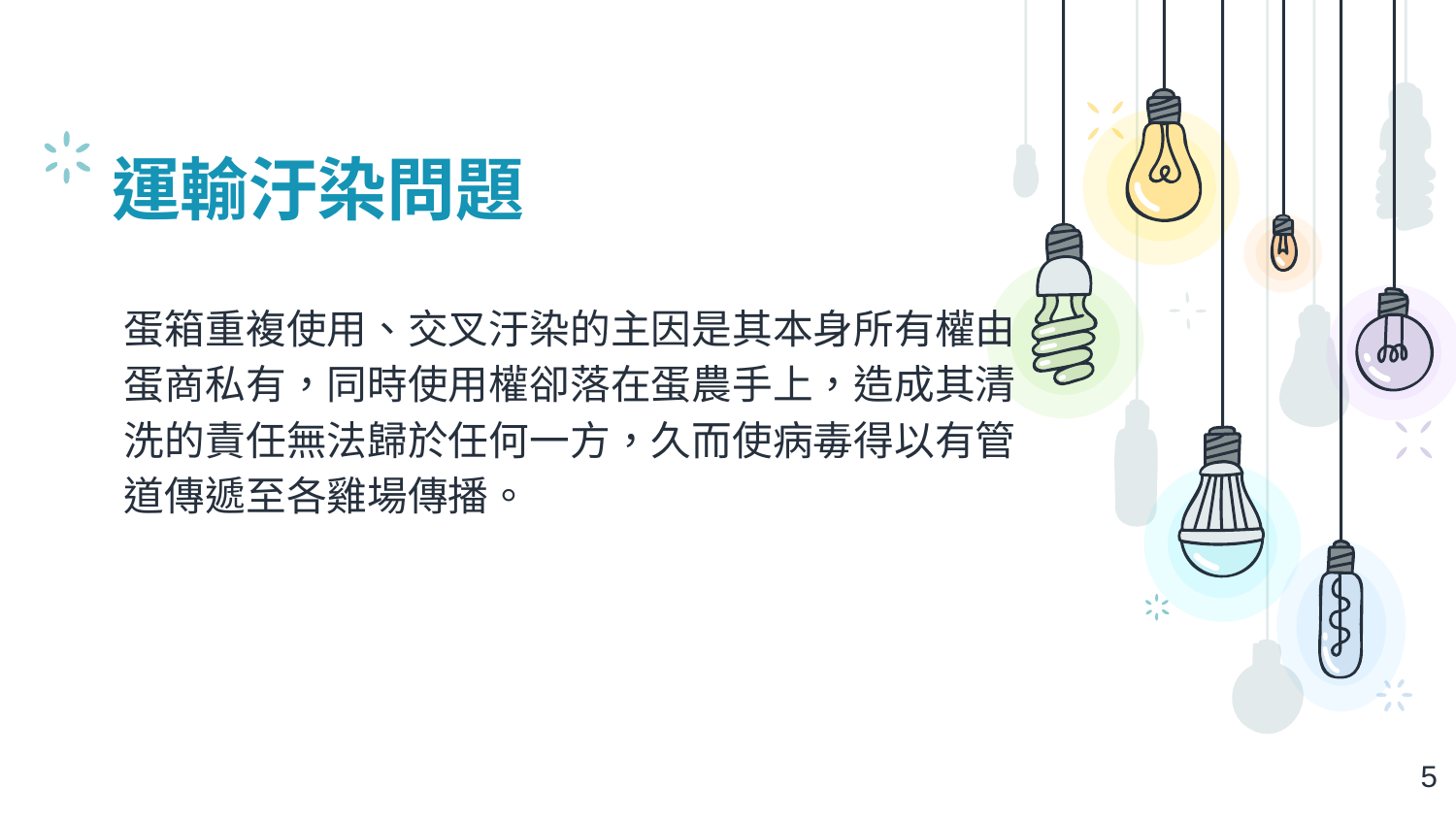

# 運輸汙染問題
蛋箱重複使用、交叉汙染的主因是其本身所有權由蛋商私有，同時使用權卻落在蛋農手上，造成其清洗的責任無法歸於任何一方，久而使病毒得以有管道傳遞至各雞場傳播。

5